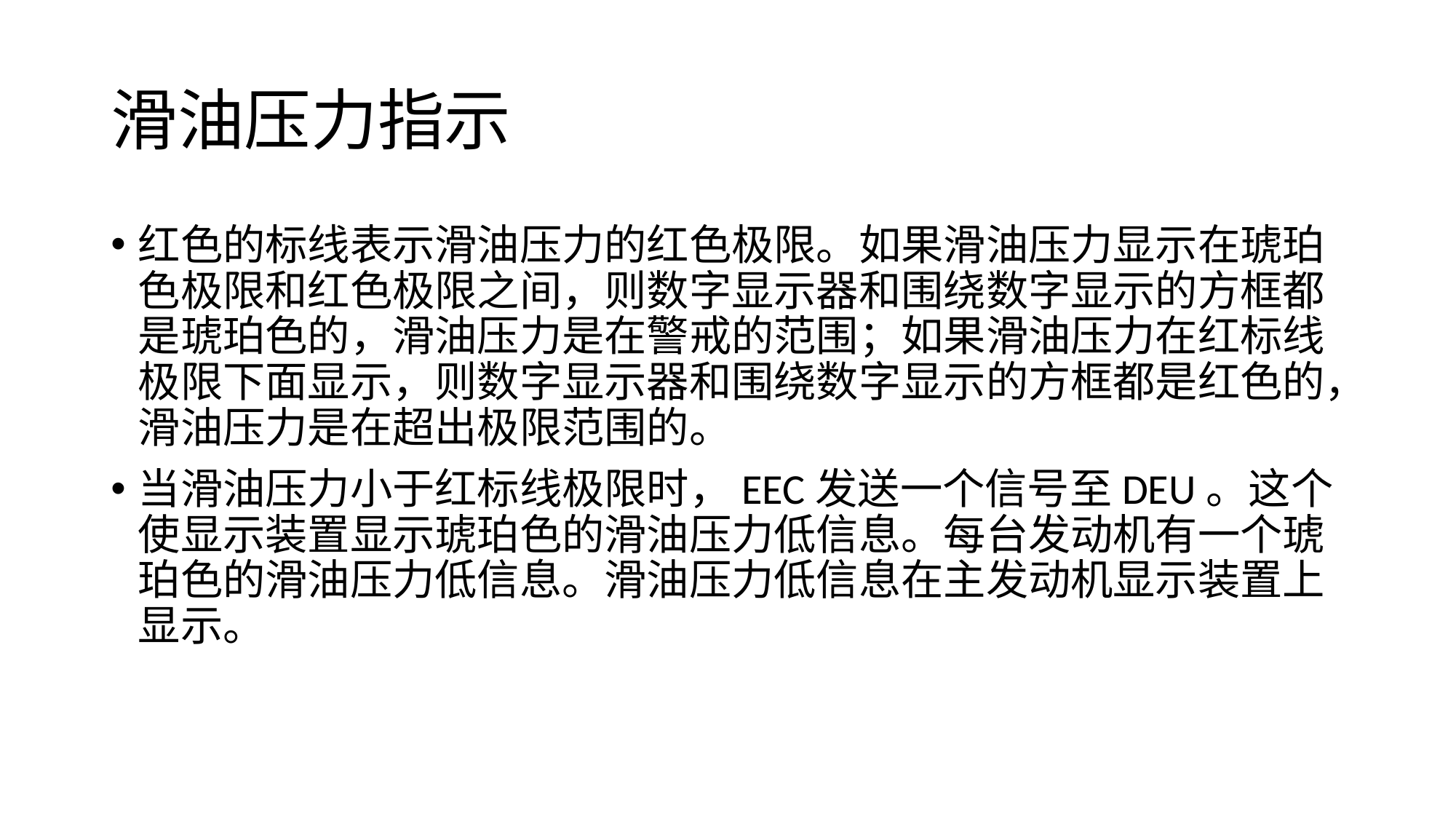

# 滑油压力指示
红色的标线表示滑油压力的红色极限。如果滑油压力显示在琥珀色极限和红色极限之间，则数字显示器和围绕数字显示的方框都是琥珀色的，滑油压力是在警戒的范围；如果滑油压力在红标线极限下面显示，则数字显示器和围绕数字显示的方框都是红色的，滑油压力是在超出极限范围的。
当滑油压力小于红标线极限时，EEC发送一个信号至DEU。这个使显示装置显示琥珀色的滑油压力低信息。每台发动机有一个琥珀色的滑油压力低信息。滑油压力低信息在主发动机显示装置上显示。